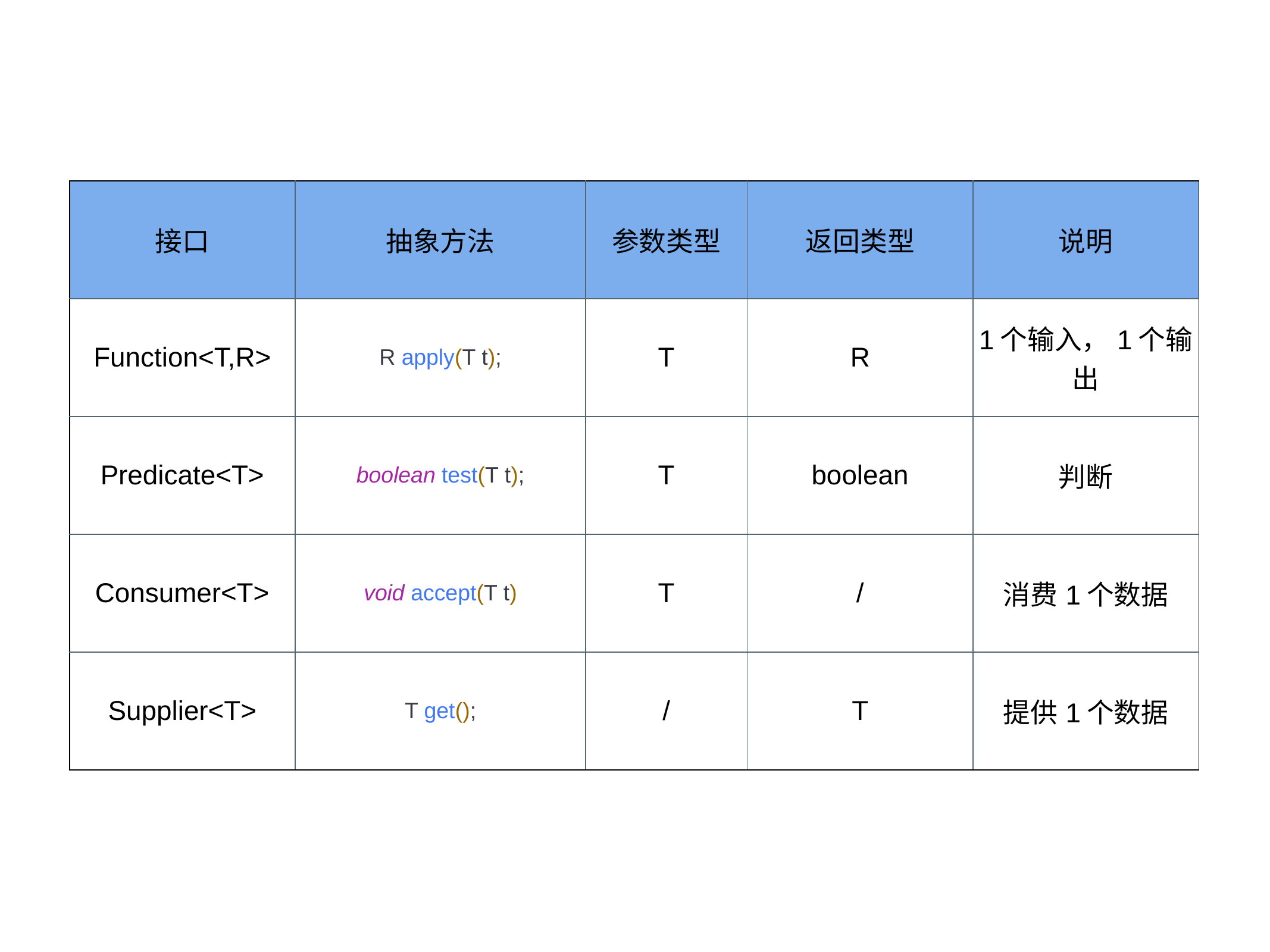

| 接口 | 抽象方法 | 参数类型 | 返回类型 | 说明 |
| --- | --- | --- | --- | --- |
| Function<T,R> | R apply(T t); | T | R | 1个输入，1个输出 |
| Predicate<T> | boolean test(T t); | T | boolean | 判断 |
| Consumer<T> | void accept(T t) | T | / | 消费1个数据 |
| Supplier<T> | T get(); | / | T | 提供1个数据 |